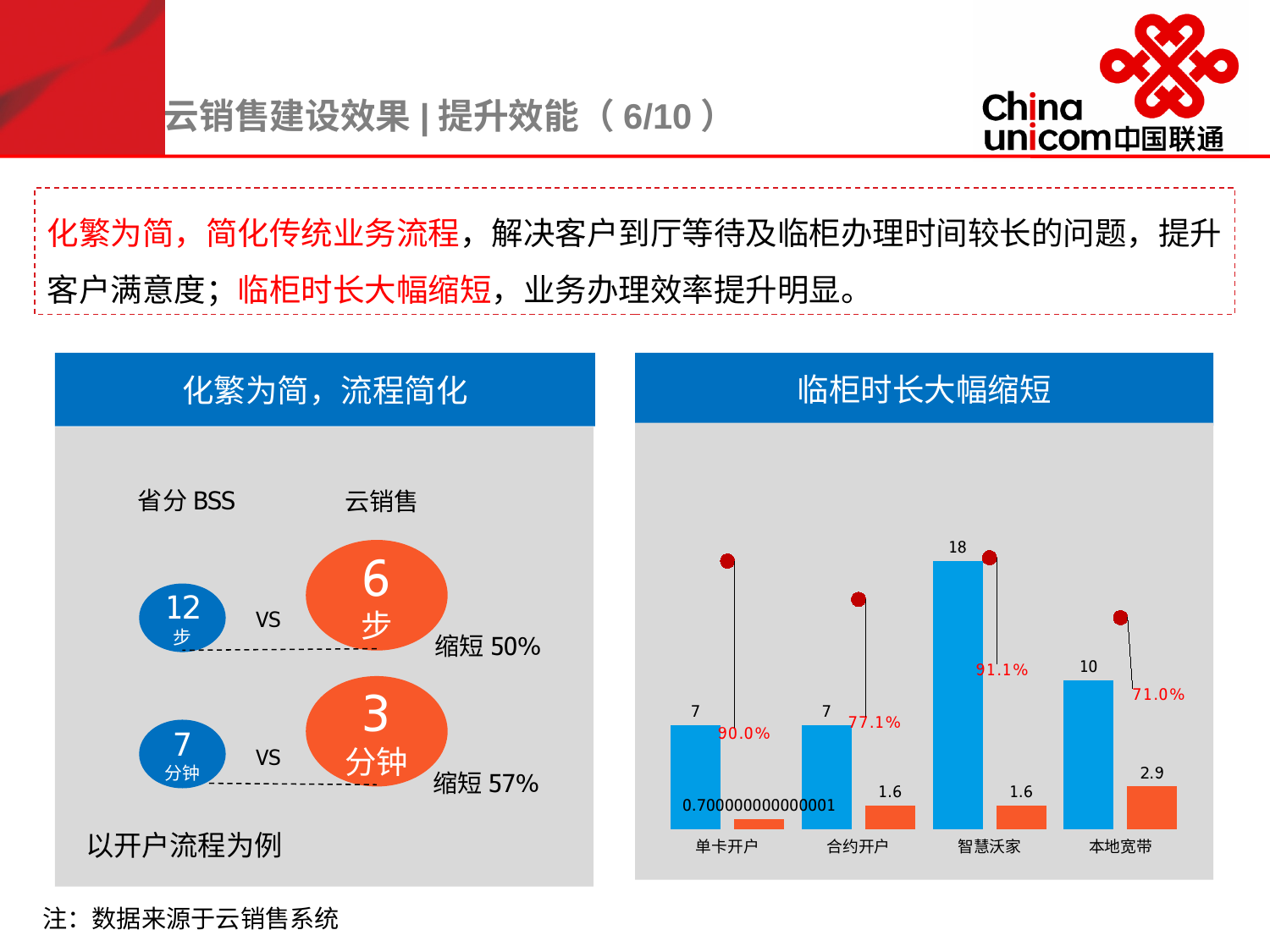

云销售建设效果|提升效能（6/10）
化繁为简，简化传统业务流程，解决客户到厅等待及临柜办理时间较长的问题，提升客户满意度；临柜时长大幅缩短，业务办理效率提升明显。
化繁为简，流程简化
临柜时长大幅缩短

### Chart

| Category | 以前受理时间（分钟） | 沃受理系统平均受理时长（分钟） | 降低比例 |
|---|---|---|---|
| 单卡开户 | 7.0 | 0.700000000000001 | 0.9 |
| 合约开户 | 7.0 | 1.6 | 0.771428571428573 |
| 智慧沃家 | 18.0 | 1.6 | 0.911111111111111 |
| 本地宽带 | 10.0 | 2.9 | 0.710000000000001 |
省分BSS
云销售
6
步
3
分钟
12
步
7
分钟
VS
缩短50%
VS
缩短57%
以开户流程为例
注：数据来源于云销售系统